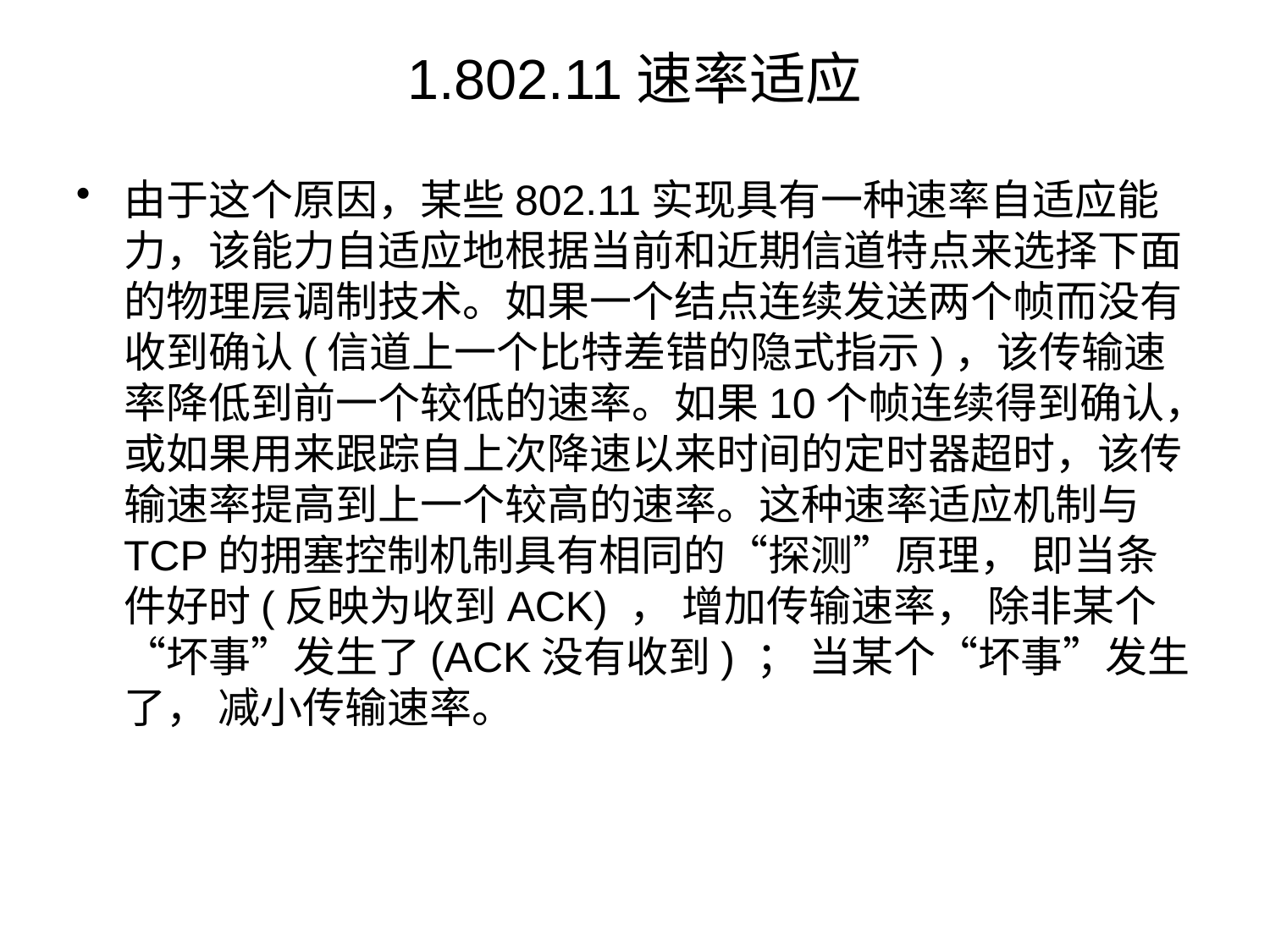

# 1.802.11速率适应
由于这个原因，某些802.11实现具有一种速率自适应能力，该能力自适应地根据当前和近期信道特点来选择下面的物理层调制技术。如果一个结点连续发送两个帧而没有收到确认(信道上一个比特差错的隐式指示)，该传输速率降低到前一个较低的速率。如果10个帧连续得到确认，或如果用来跟踪自上次降速以来时间的定时器超时，该传输速率提高到上一个较高的速率。这种速率适应机制与TCP的拥塞控制机制具有相同的“探测”原理， 即当条件好时(反映为收到ACK) ， 增加传输速率， 除非某个“坏事”发生了(ACK没有收到) ； 当某个“坏事”发生了， 减小传输速率。